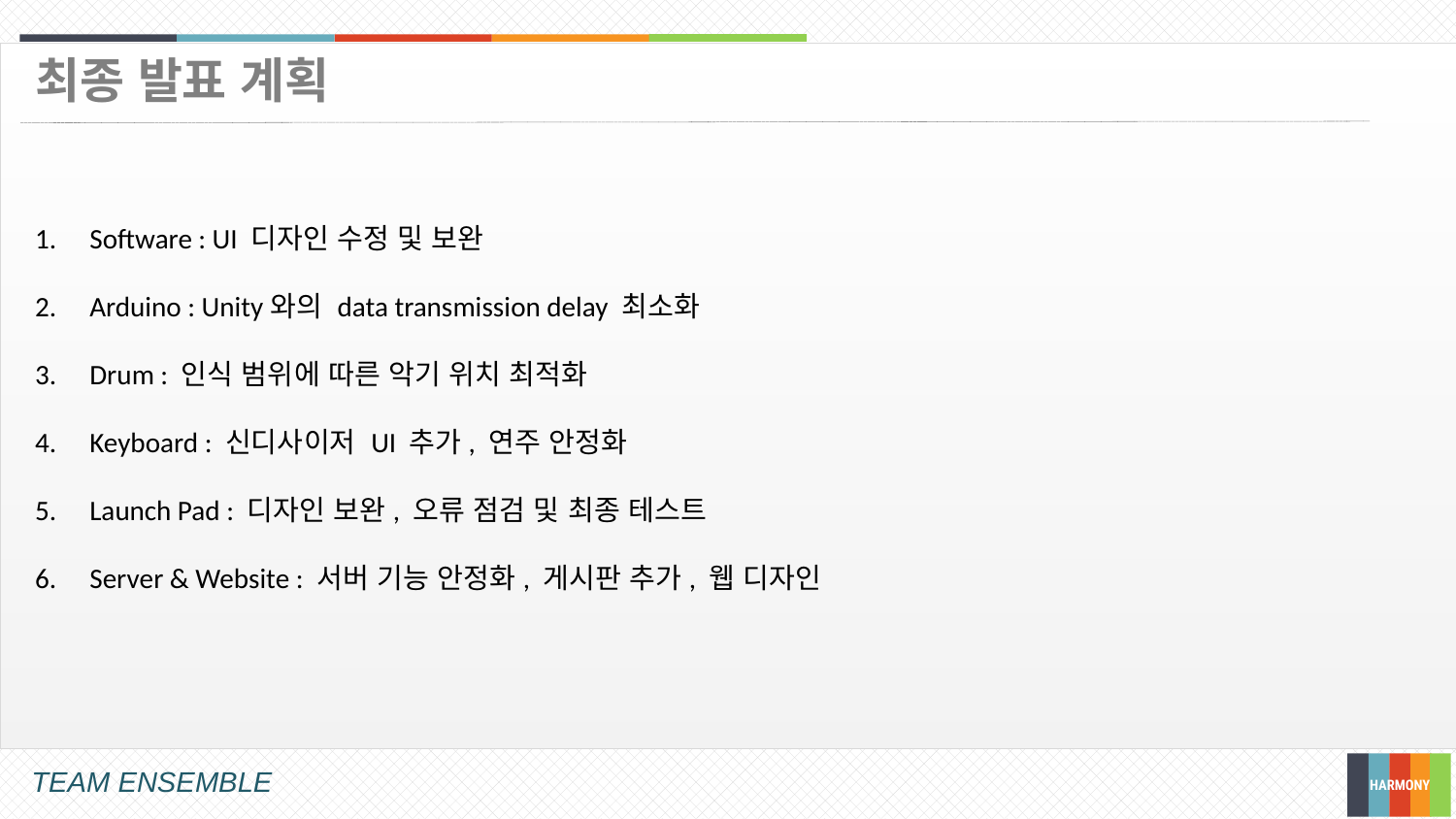

최종 발표 계획

Software : UI 디자인 수정 및 보완

Arduino : Unity와의 data transmission delay 최소화

Drum : 인식 범위에 따른 악기 위치 최적화

Keyboard : 신디사이저 UI 추가, 연주 안정화

Launch Pad : 디자인 보완, 오류 점검 및 최종 테스트

Server & Website : 서버 기능 안정화, 게시판 추가, 웹 디자인